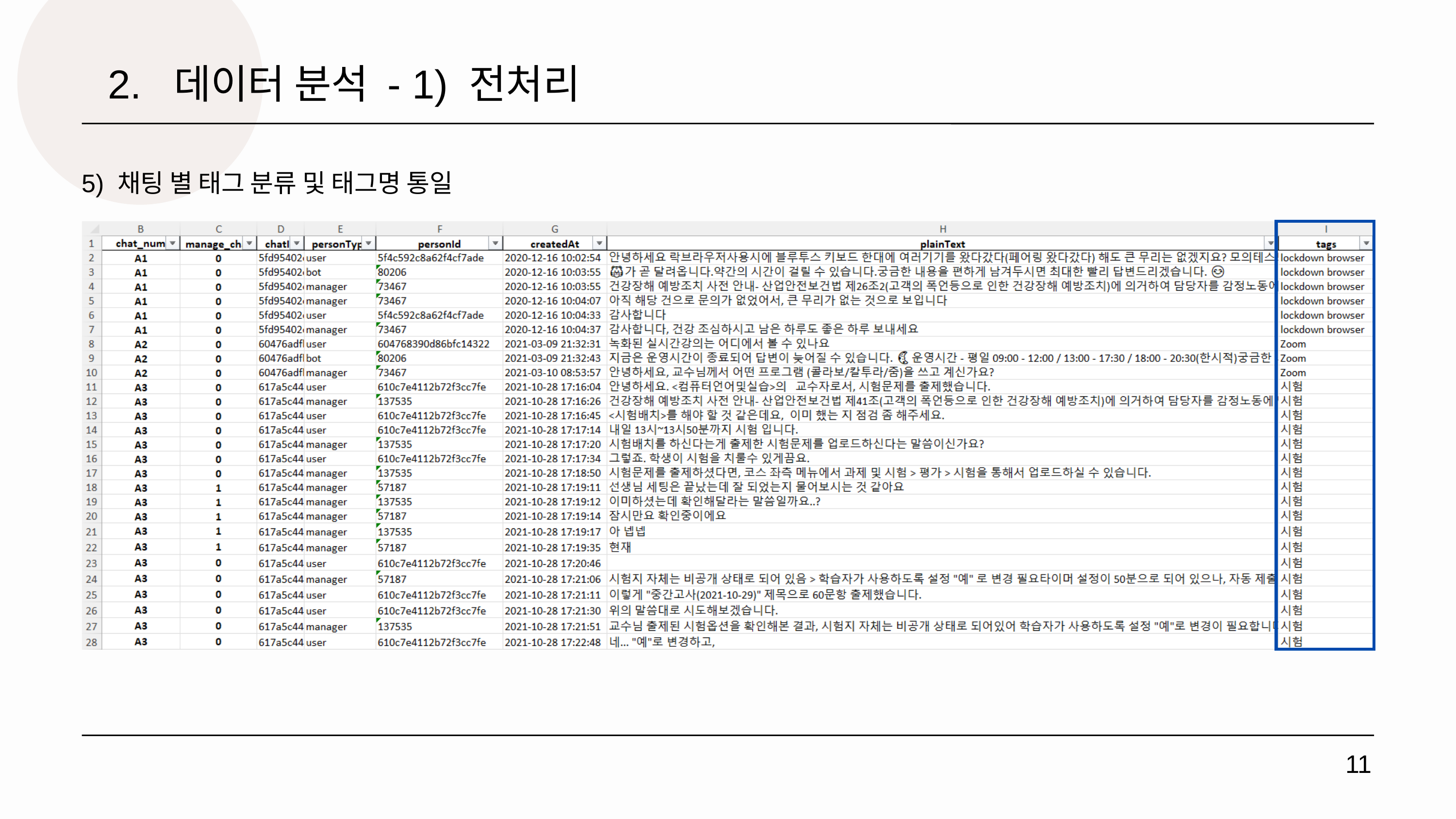

2.  데이터 분석 - 1) 전처리

5) 채팅 별 태그 분류 및 태그명 통일

11